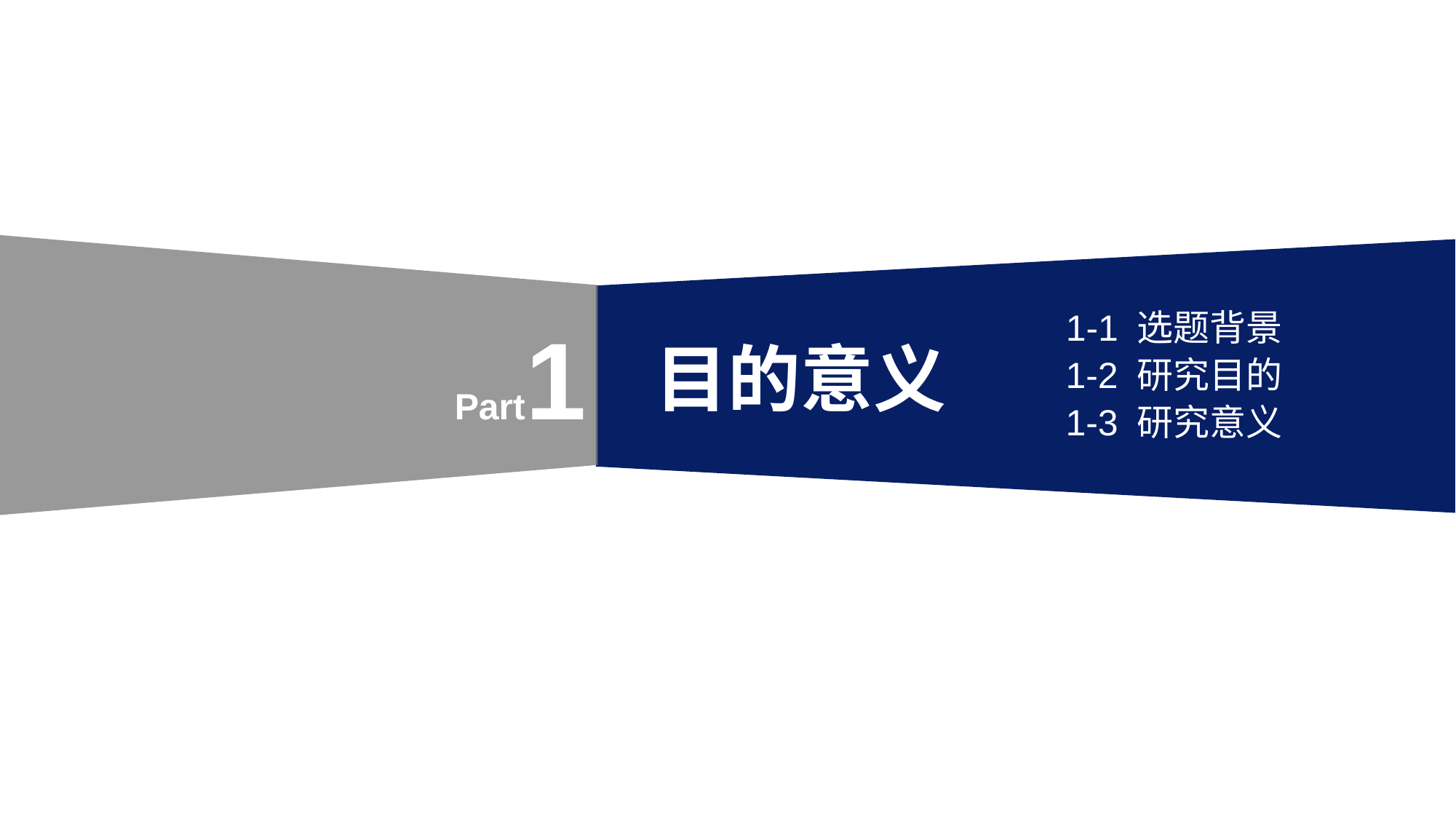

1-1 选题背景
1-2 研究目的
1-3 研究意义
Part1
目的意义